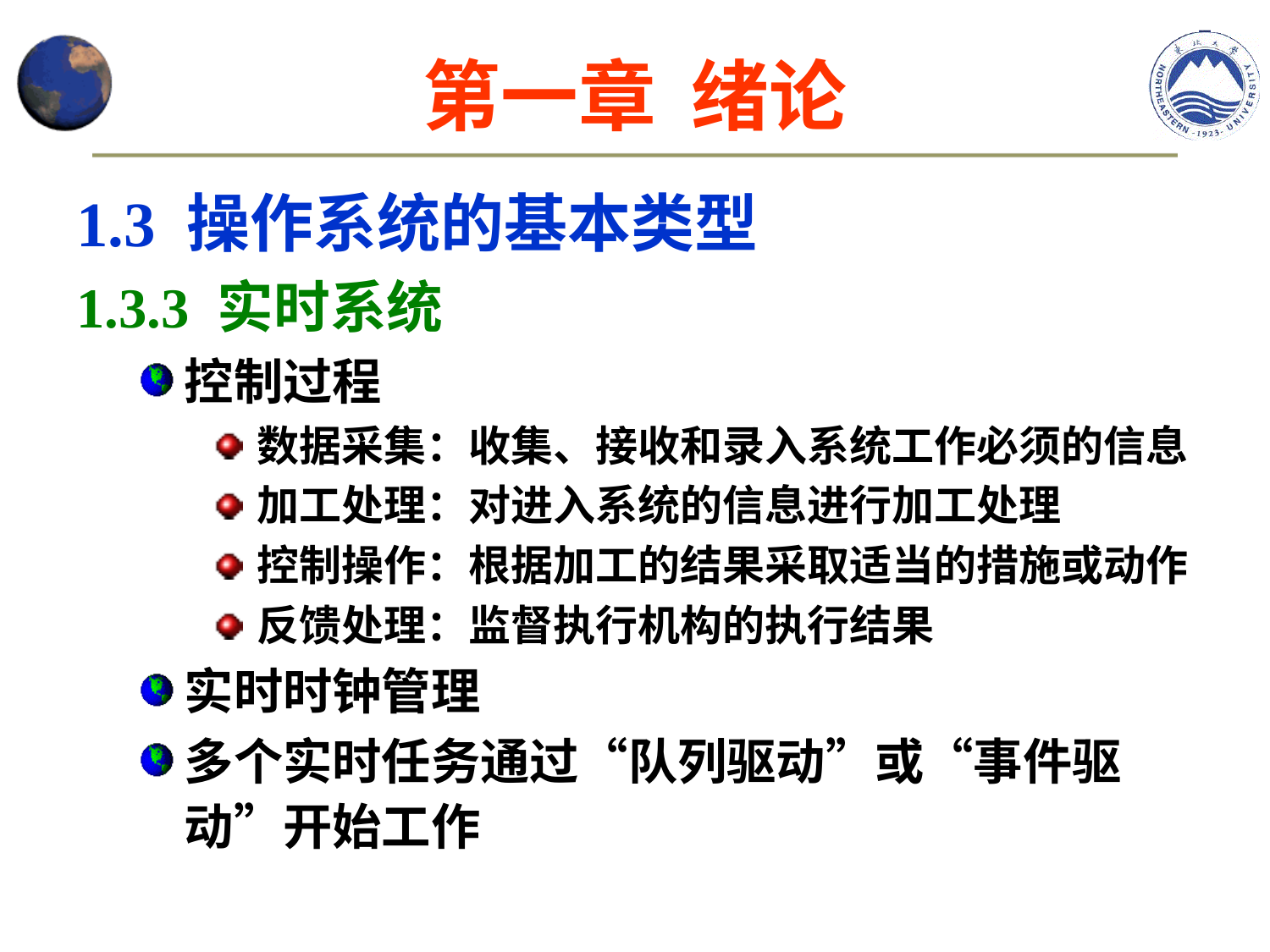

# 第一章  绪论
1.3 操作系统的基本类型
1.3.3 实时系统
控制过程
数据采集：收集、接收和录入系统工作必须的信息
加工处理：对进入系统的信息进行加工处理
控制操作：根据加工的结果采取适当的措施或动作
反馈处理：监督执行机构的执行结果
实时时钟管理
多个实时任务通过“队列驱动”或“事件驱动”开始工作